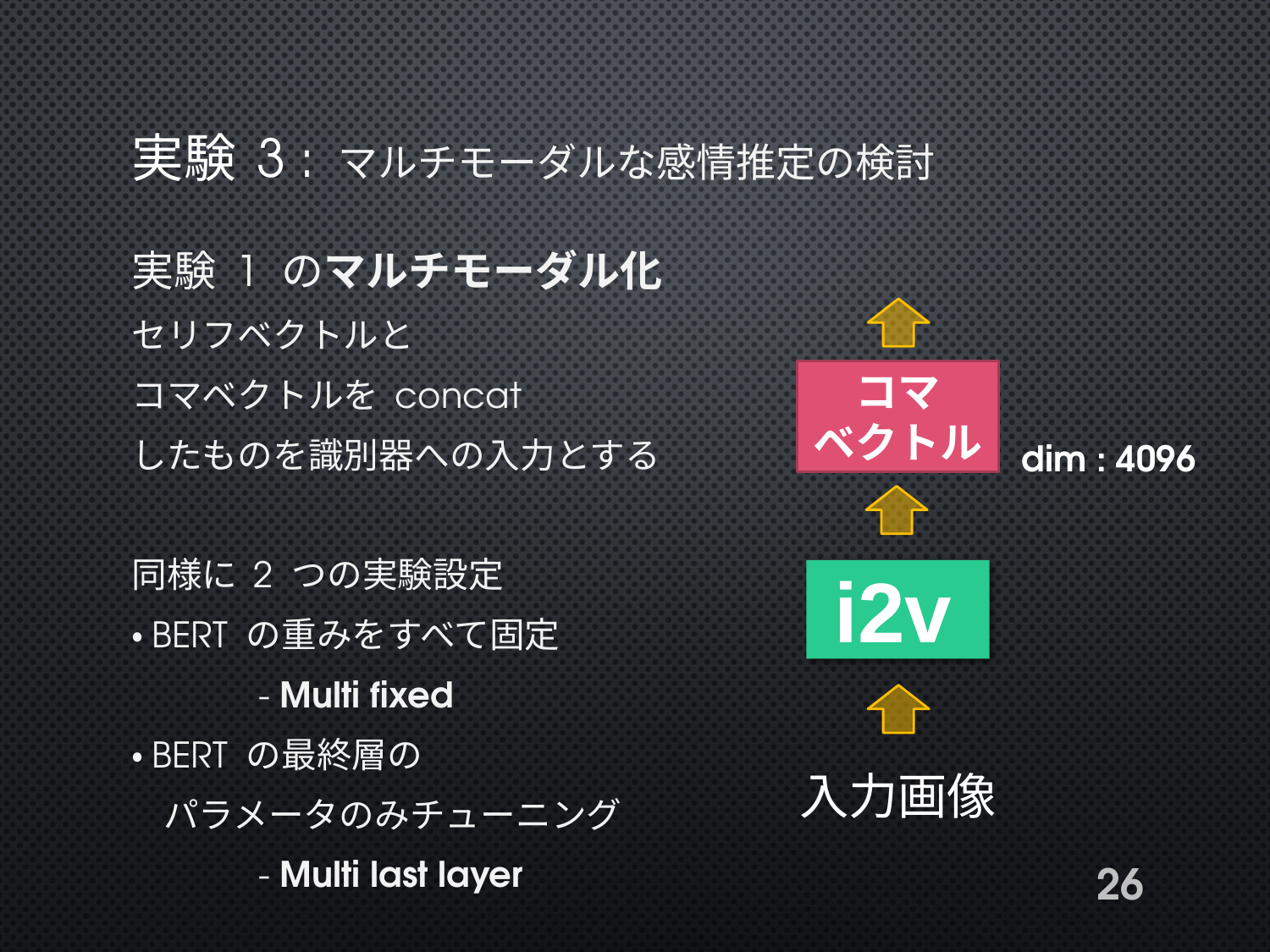

# 実験 3 : マルチモーダルな感情推定の検討
実験 1 のマルチモーダル化
セリフベクトルと
コマベクトルを concat
したものを識別器への入力とする

コマ
ベクトル
dim : 4096

同様に 2 つの実験設定
・BERT の重みをすべて固定
	- Multi fixed
・BERT の最終層の
   パラメータのみチューニング
	- Multi last layer

i2v

入力画像
26